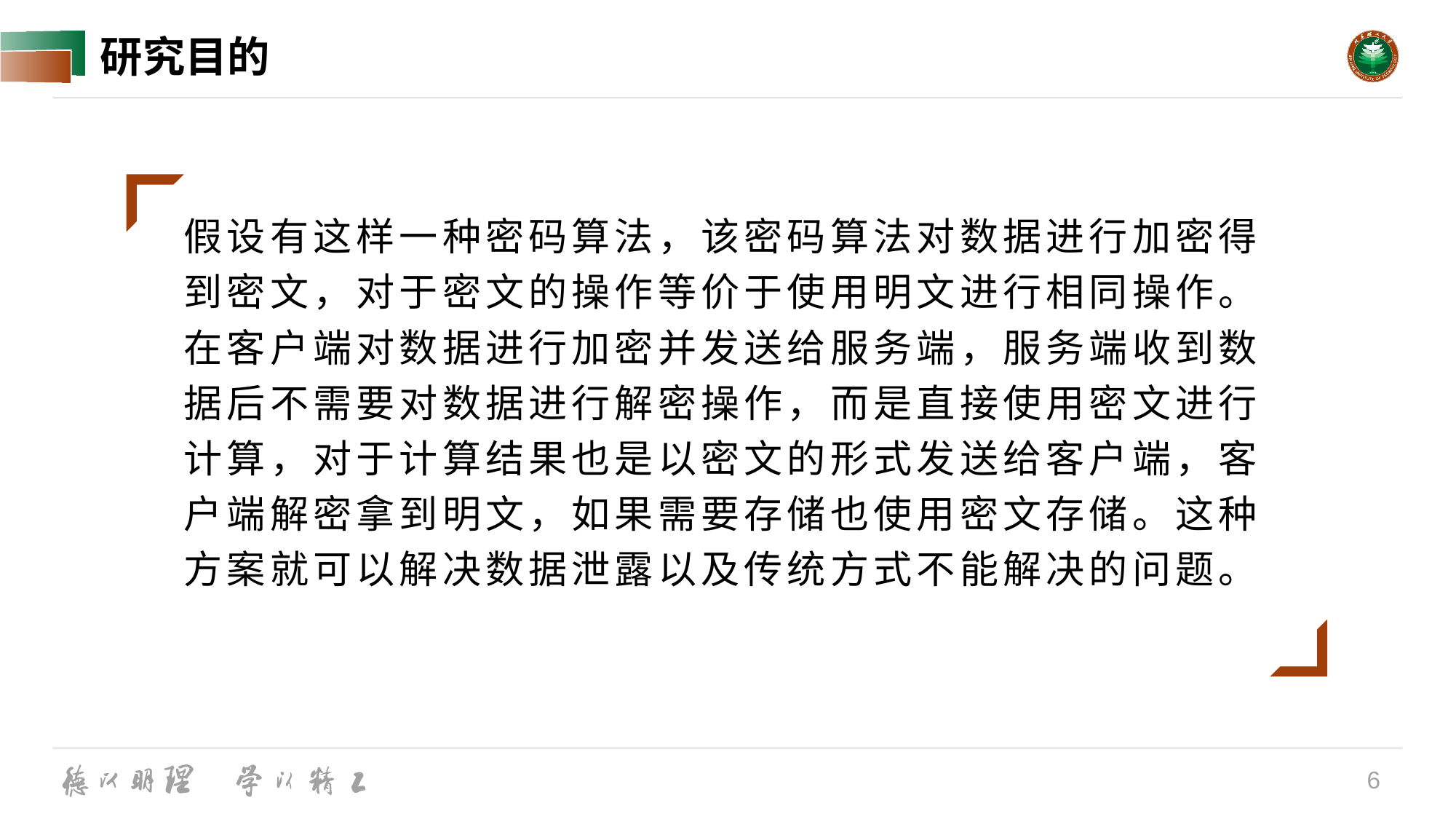

# 研究目的

假设有这样一种密码算法，该密码算法对数据进行加密得到密文，对于密文的操作等价于使用明文进行相同操作。在客户端对数据进行加密并发送给服务端，服务端收到数据后不需要对数据进行解密操作，而是直接使用密文进行计算，对于计算结果也是以密文的形式发送给客户端，客户端解密拿到明文，如果需要存储也使用密文存储。这种方案就可以解决数据泄露以及传统方式不能解决的问题。